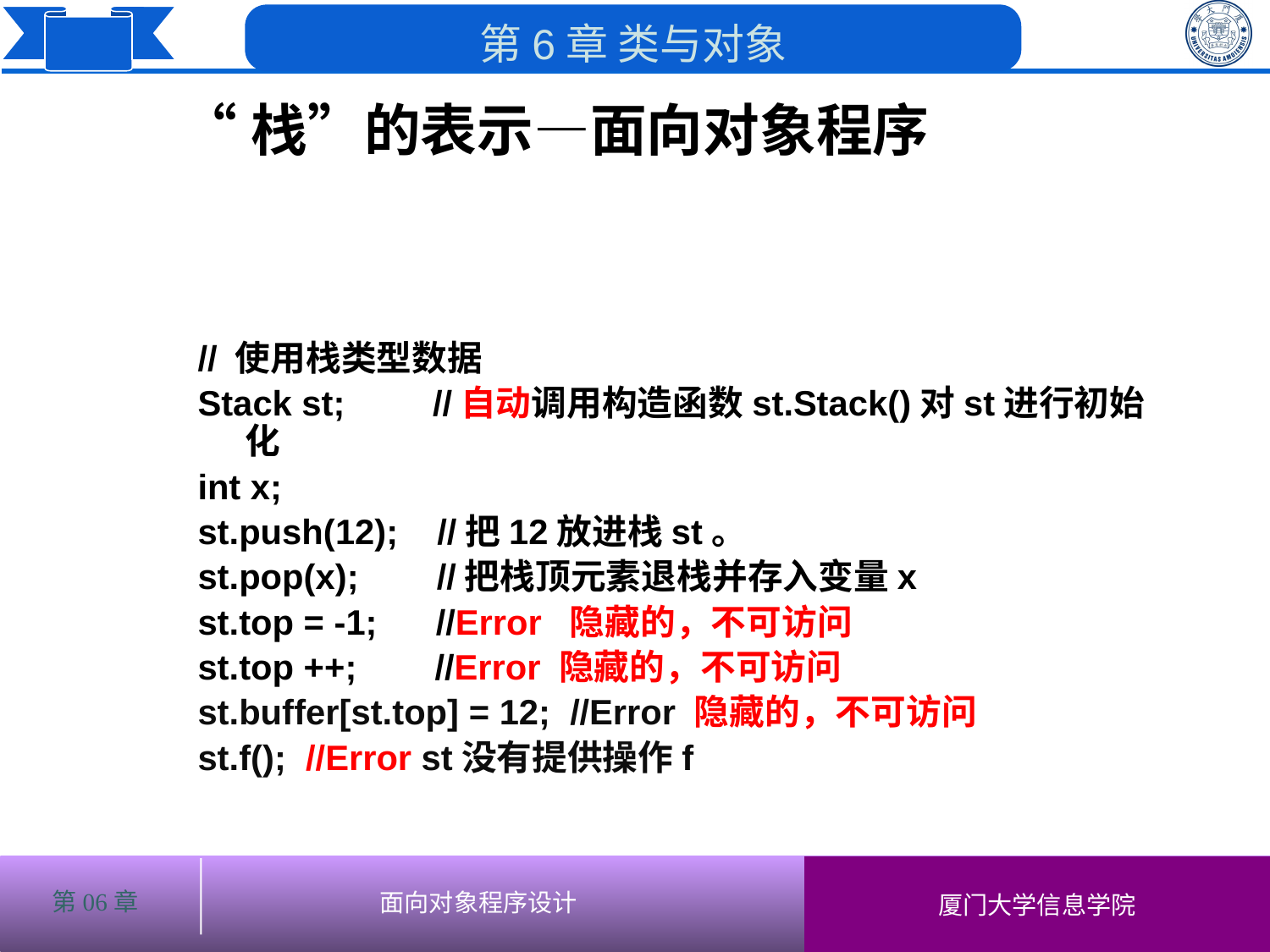

“栈”的表示—面向对象程序
# // 使用栈类型数据
Stack st;         //自动调用构造函数st.Stack()对st进行初始化
int x;
st.push(12);    //把12放进栈st。
st.pop(x);        //把栈顶元素退栈并存入变量x
st.top = -1;      //Error  隐藏的，不可访问
st.top ++;        //Error 隐藏的，不可访问
st.buffer[st.top] = 12;  //Error 隐藏的，不可访问
st.f();  //Error st没有提供操作f

28